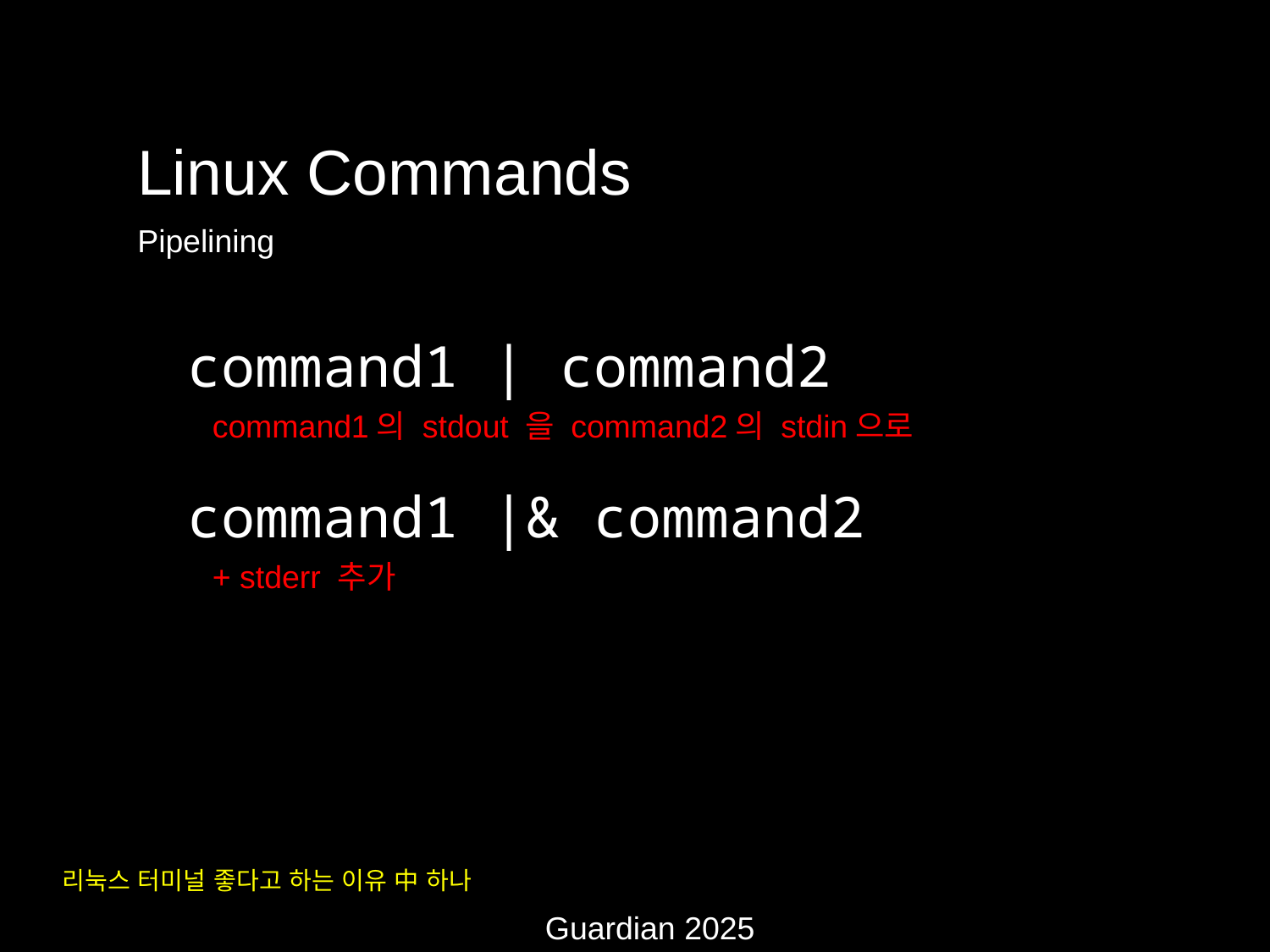

Linux Commands
Pipelining
command1 | command2
command1의 stdout 을 command2의 stdin으로
command1 |& command2
+ stderr 추가
리눅스 터미널 좋다고 하는 이유 中 하나